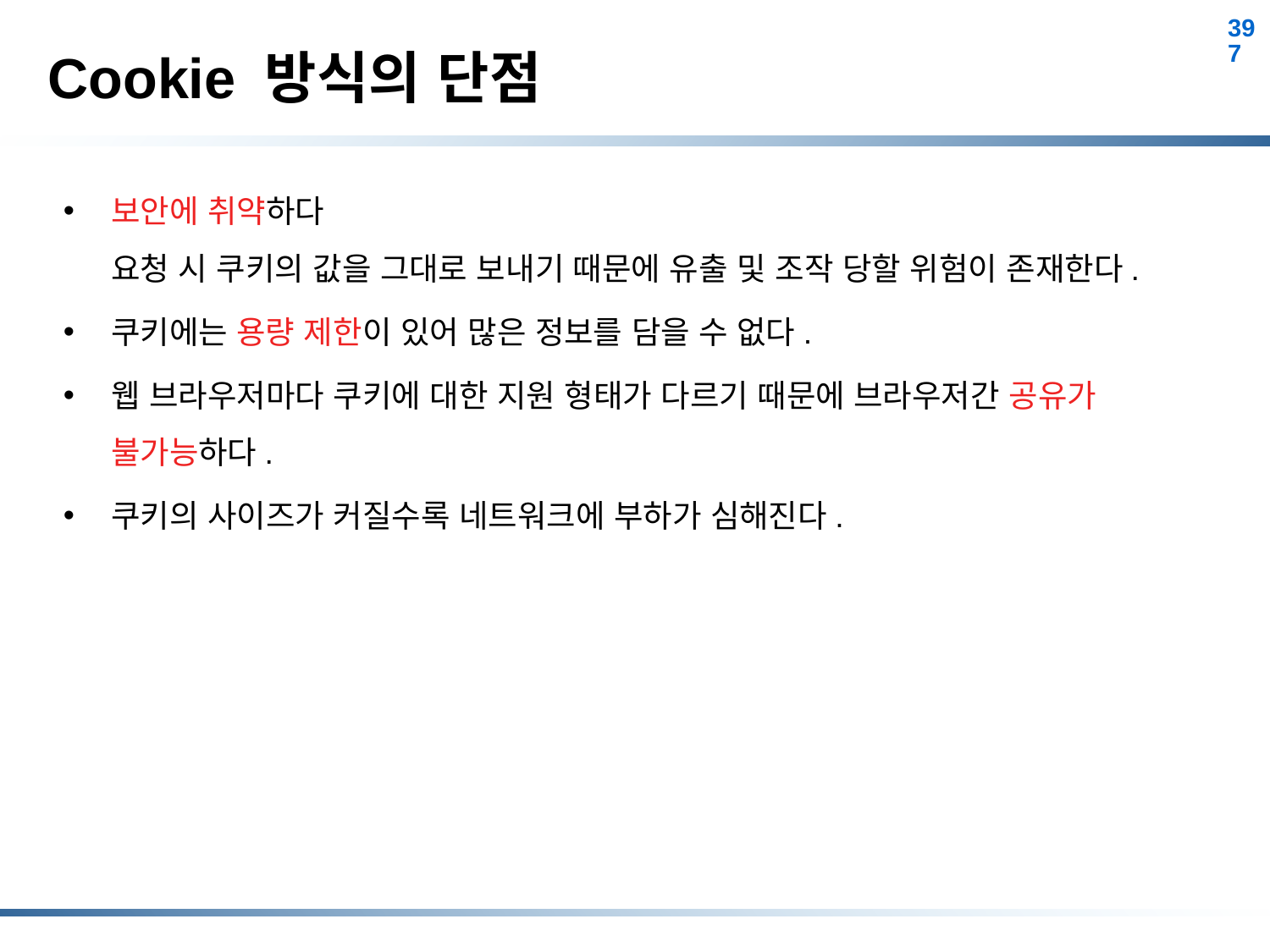

# Cookie 방식의 단점
보안에 취약하다
요청 시 쿠키의 값을 그대로 보내기 때문에 유출 및 조작 당할 위험이 존재한다.
쿠키에는 용량 제한이 있어 많은 정보를 담을 수 없다.
웹 브라우저마다 쿠키에 대한 지원 형태가 다르기 때문에 브라우저간 공유가 불가능하다.
쿠키의 사이즈가 커질수록 네트워크에 부하가 심해진다.